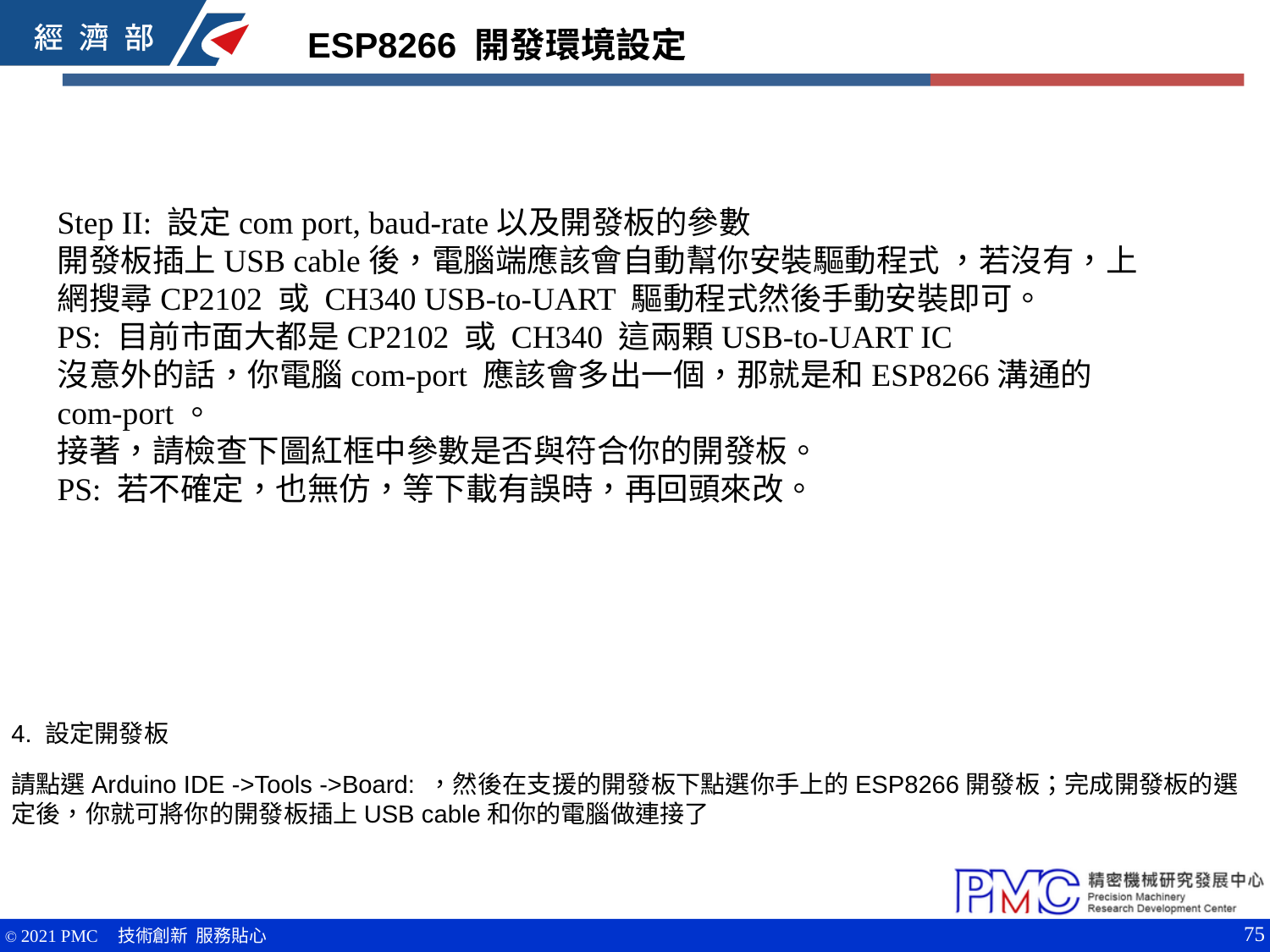

ESP8266 開發環境設定

Step II: 設定com port, baud-rate以及開發板的參數
開發板插上USB cable後，電腦端應該會自動幫你安裝驅動程式 ，若沒有，上網搜尋CP2102 或 CH340 USB-to-UART 驅動程式然後手動安裝即可。
PS: 目前市面大都是CP2102 或 CH340 這兩顆USB-to-UART IC
沒意外的話，你電腦com-port 應該會多出一個，那就是和ESP8266溝通的com-port。
接著，請檢查下圖紅框中參數是否與符合你的開發板。
PS: 若不確定，也無仿，等下載有誤時，再回頭來改。
4. 設定開發板
請點選Arduino IDE ->Tools ->Board: ，然後在支援的開發板下點選你手上的ESP8266開發板；完成開發板的選定後，你就可將你的開發板插上USB cable和你的電腦做連接了
75